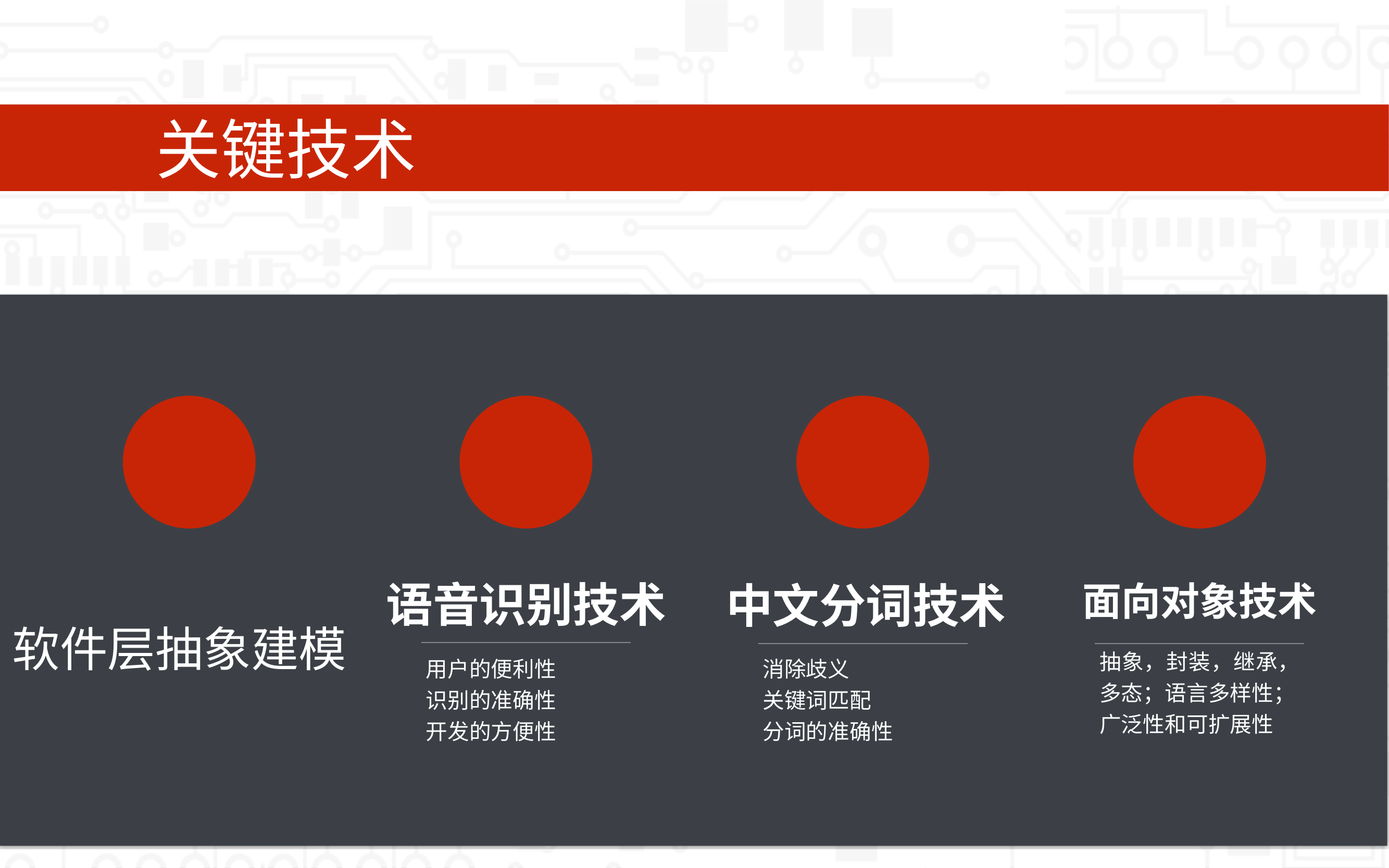

关键技术

中文分词技术
语音识别技术
面向对象技术
软件层抽象建模
抽象，封装，继承，多态；语言多样性；
广泛性和可扩展性

消除歧义
关键词匹配
分词的准确性
用户的便利性
识别的准确性
开发的方便性